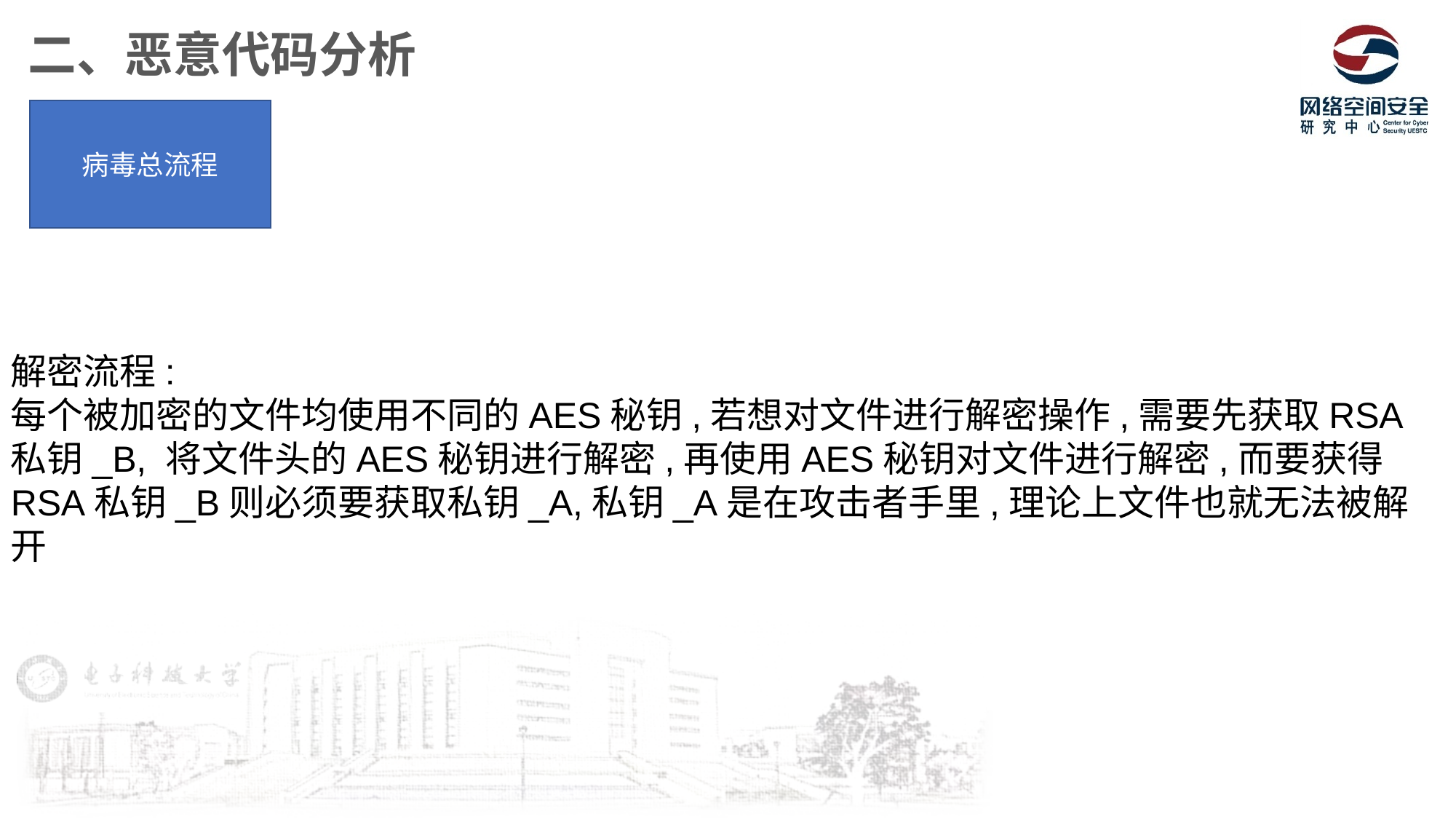

二、恶意代码分析
病毒总流程
解密流程:
每个被加密的文件均使用不同的AES秘钥,若想对文件进行解密操作,需要先获取RSA私钥_B, 将文件头的AES秘钥进行解密,再使用AES秘钥对文件进行解密,而要获得RSA私钥_B则必须要获取私钥_A,私钥_A是在攻击者手里,理论上文件也就无法被解开